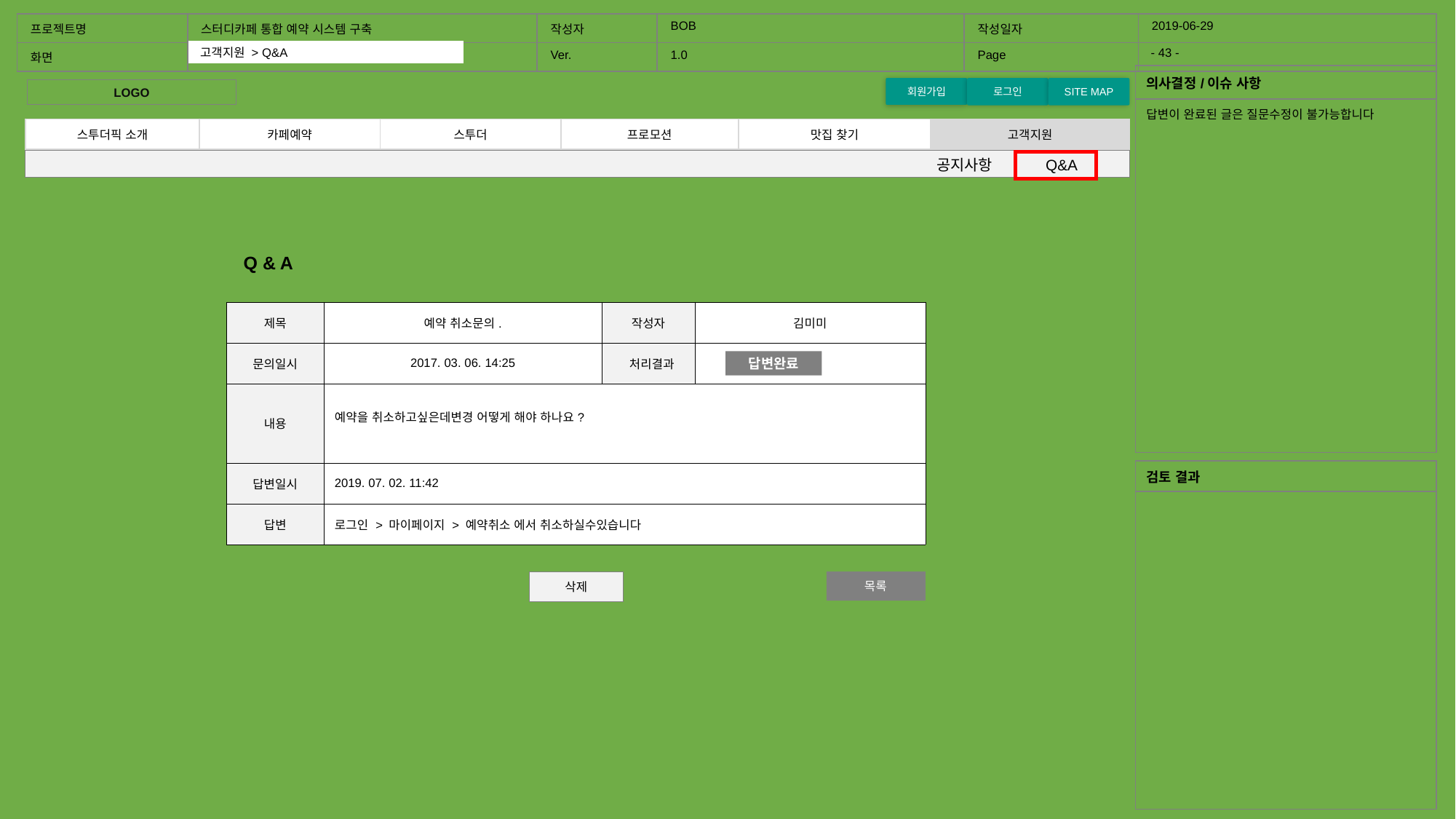

| 프로젝트명 | 스터디카페 통합 예약 시스템 구축 | 작성자 | BOB | 작성일자 | 2019-06-29 |
| --- | --- | --- | --- | --- | --- |
| 화면 |  | Ver. | 1.0 | Page |  |
- 43 -
고객지원 > Q&A
| 의사결정/이슈 사항 |
| --- |
| 답변이 완료된 글은 질문수정이 불가능합니다 |
회원가입
로그인
SITE MAP
LOGO
| 스투더픽 소개 | 카페예약 | 스투더 | 프로모션 | 맛집 찾기 | 고객지원 |
| --- | --- | --- | --- | --- | --- |

공지사항	Q&A

Q & A
| 제목 | 예약 취소문의. | 작성자 | 김미미 |
| --- | --- | --- | --- |
| 문의일시 | 2017. 03. 06. 14:25 | 처리결과 |  |
| 내용 | 예약을 취소하고싶은데변경 어떻게 해야 하나요? |  |  |
| 답변일시 | 2019. 07. 02. 11:42 |  |  |
| 답변 | 로그인 > 마이페이지 > 예약취소 에서 취소하실수있습니다 |  |  |
답변완료
| 검토 결과 |
| --- |
|  |
삭제
목록